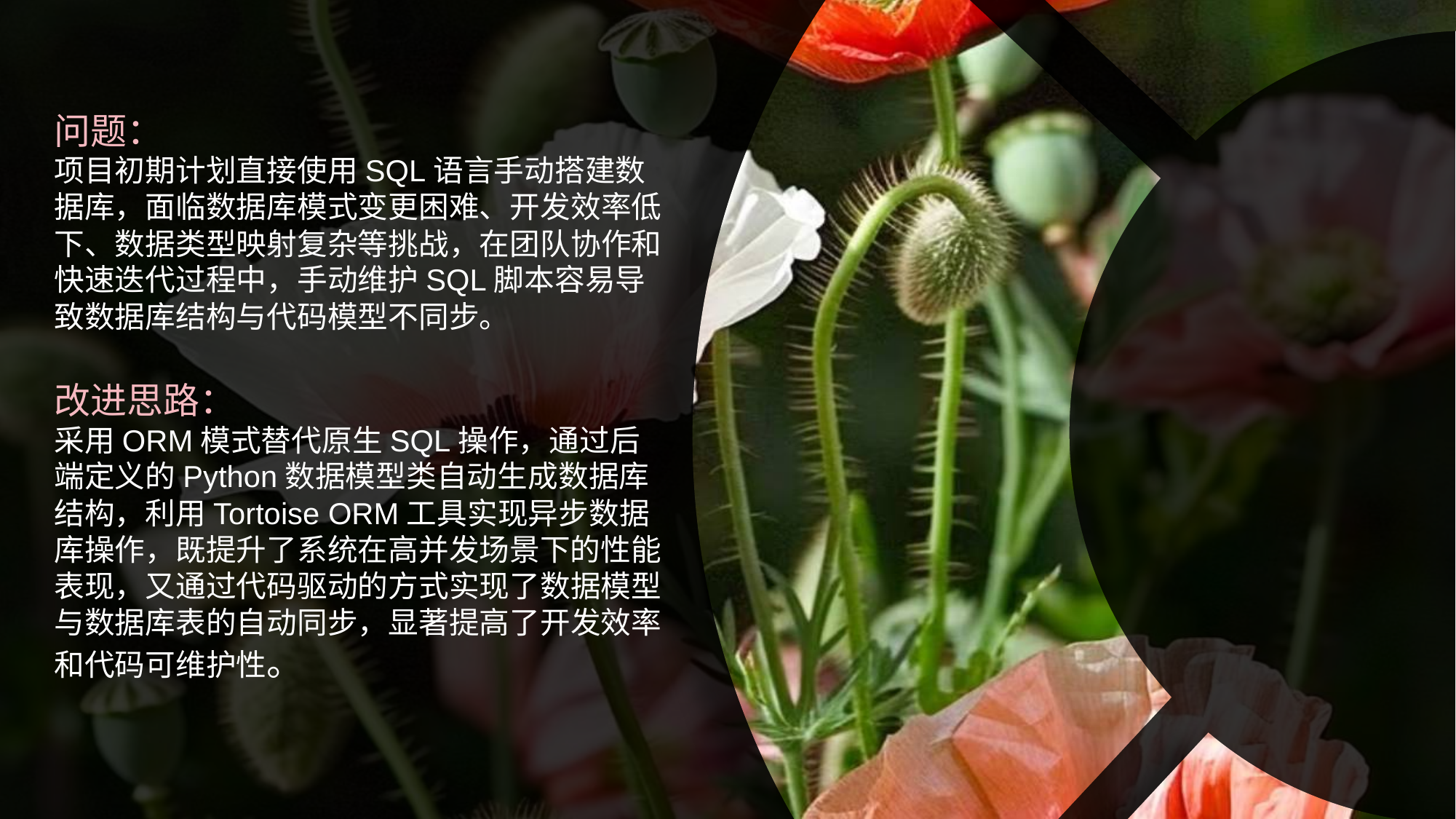

问题：
项目初期计划直接使用SQL语言手动搭建数据库，面临数据库模式变更困难、开发效率低下、数据类型映射复杂等挑战，在团队协作和快速迭代过程中，手动维护SQL脚本容易导致数据库结构与代码模型不同步。

改进思路：
采用ORM模式替代原生SQL操作，通过后端定义的Python数据模型类自动生成数据库结构，利用Tortoise ORM工具实现异步数据库操作，既提升了系统在高并发场景下的性能表现，又通过代码驱动的方式实现了数据模型与数据库表的自动同步，显著提高了开发效率和代码可维护性。